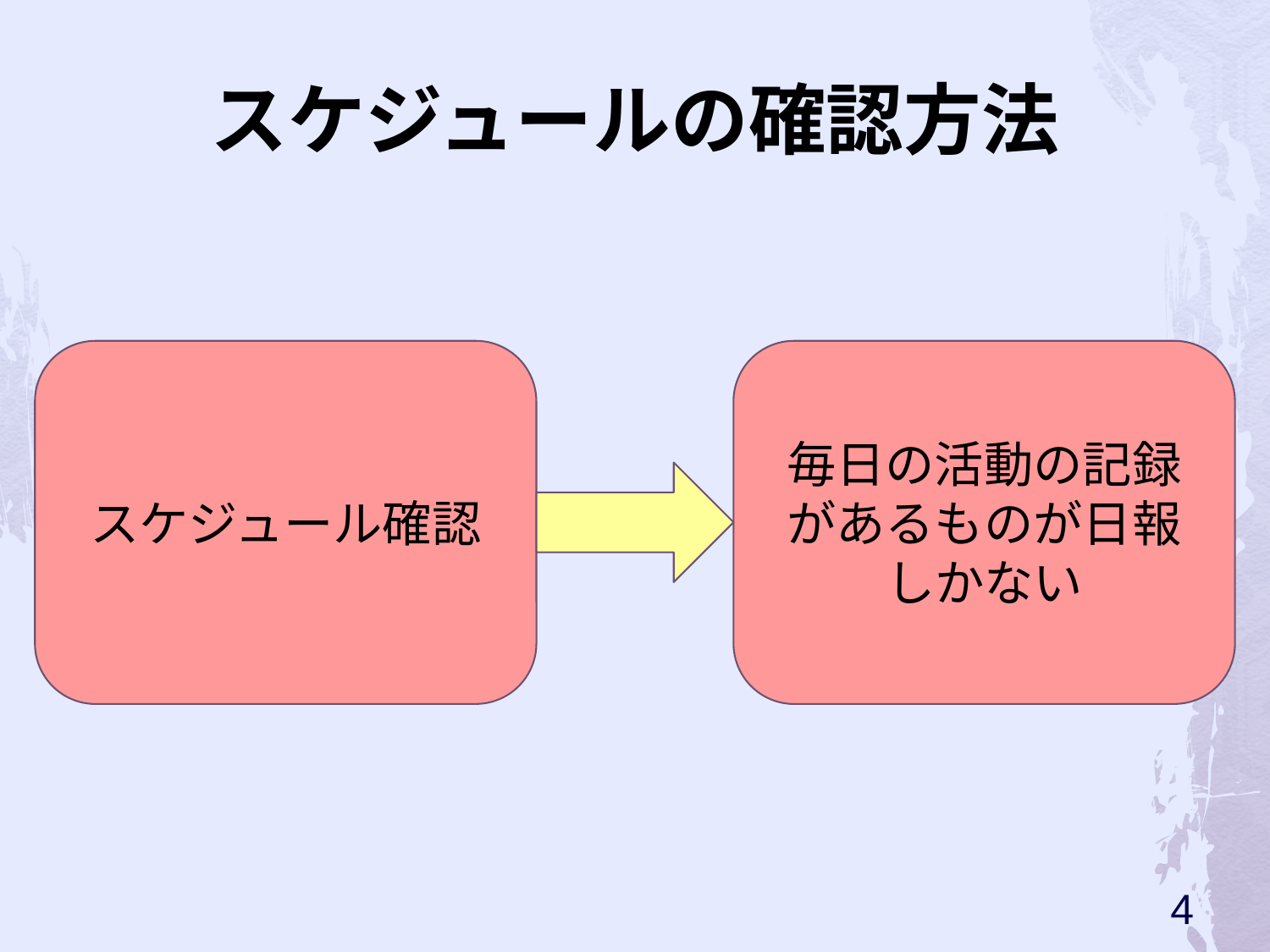

# スケジュールの確認方法
毎日の活動の記録があるものが日報しかない
スケジュール確認

4